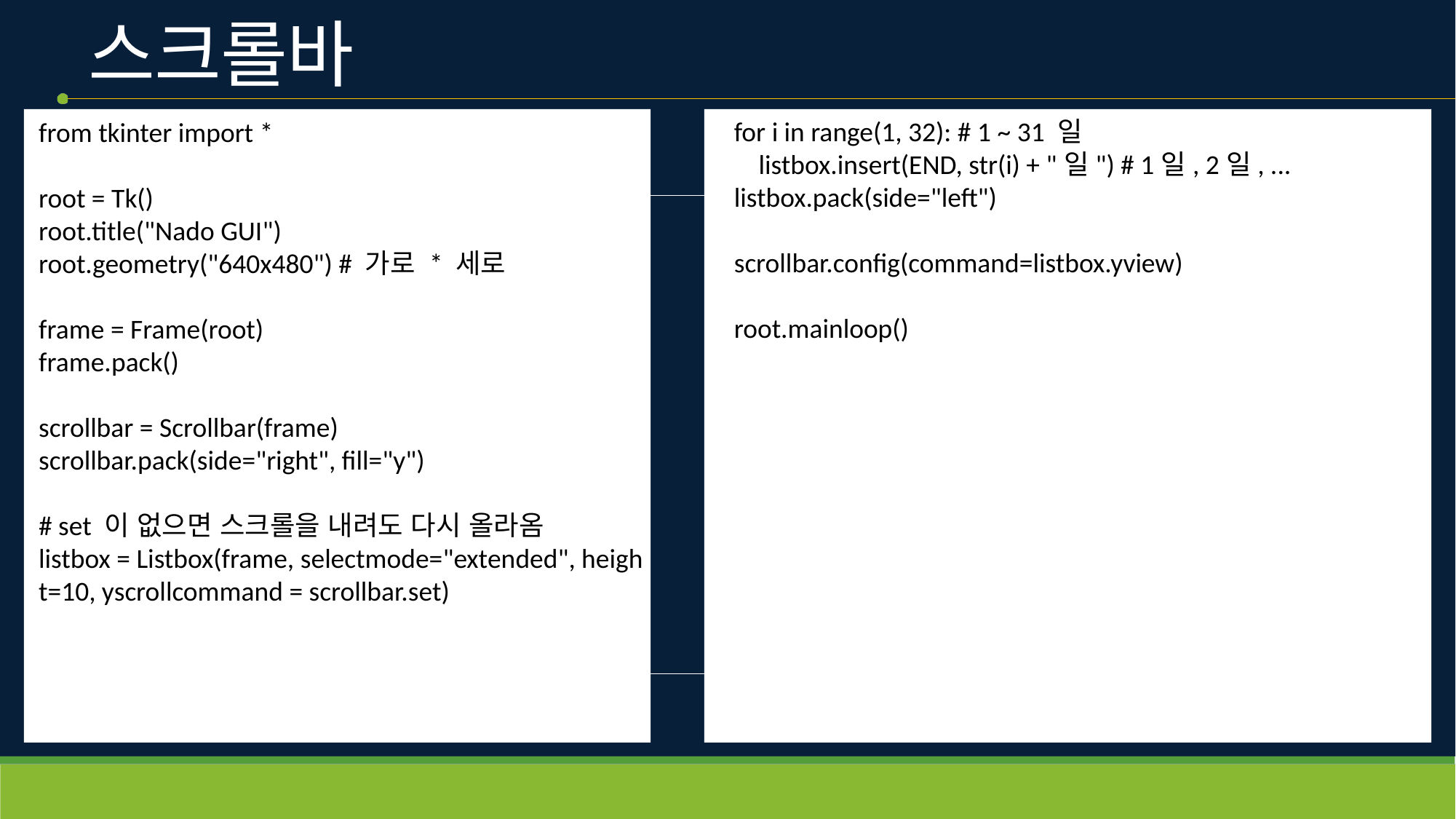

# 스크롤바

from tkinter import *
root = Tk()
root.title("Nado GUI")
root.geometry("640x480") # 가로 * 세로
frame = Frame(root)
frame.pack()
scrollbar = Scrollbar(frame)
scrollbar.pack(side="right", fill="y")
# set 이 없으면 스크롤을 내려도 다시 올라옴
listbox = Listbox(frame, selectmode="extended", height=10, yscrollcommand = scrollbar.set)

for i in range(1, 32): # 1 ~ 31 일
    listbox.insert(END, str(i) + "일") # 1일, 2일, ...
listbox.pack(side="left")
scrollbar.config(command=listbox.yview)
root.mainloop()